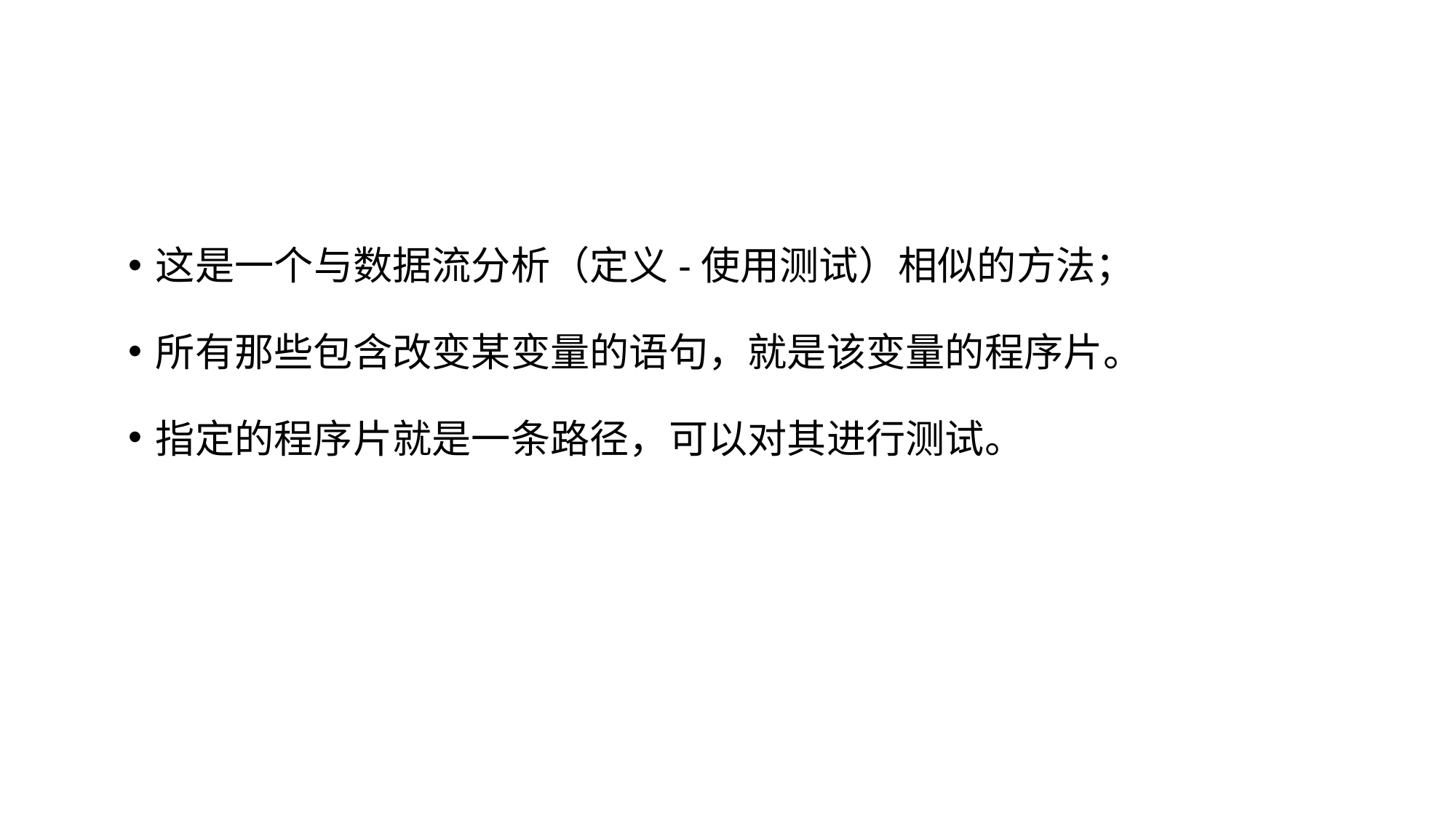

这是一个与数据流分析（定义-使用测试）相似的方法；
所有那些包含改变某变量的语句，就是该变量的程序片。
指定的程序片就是一条路径，可以对其进行测试。